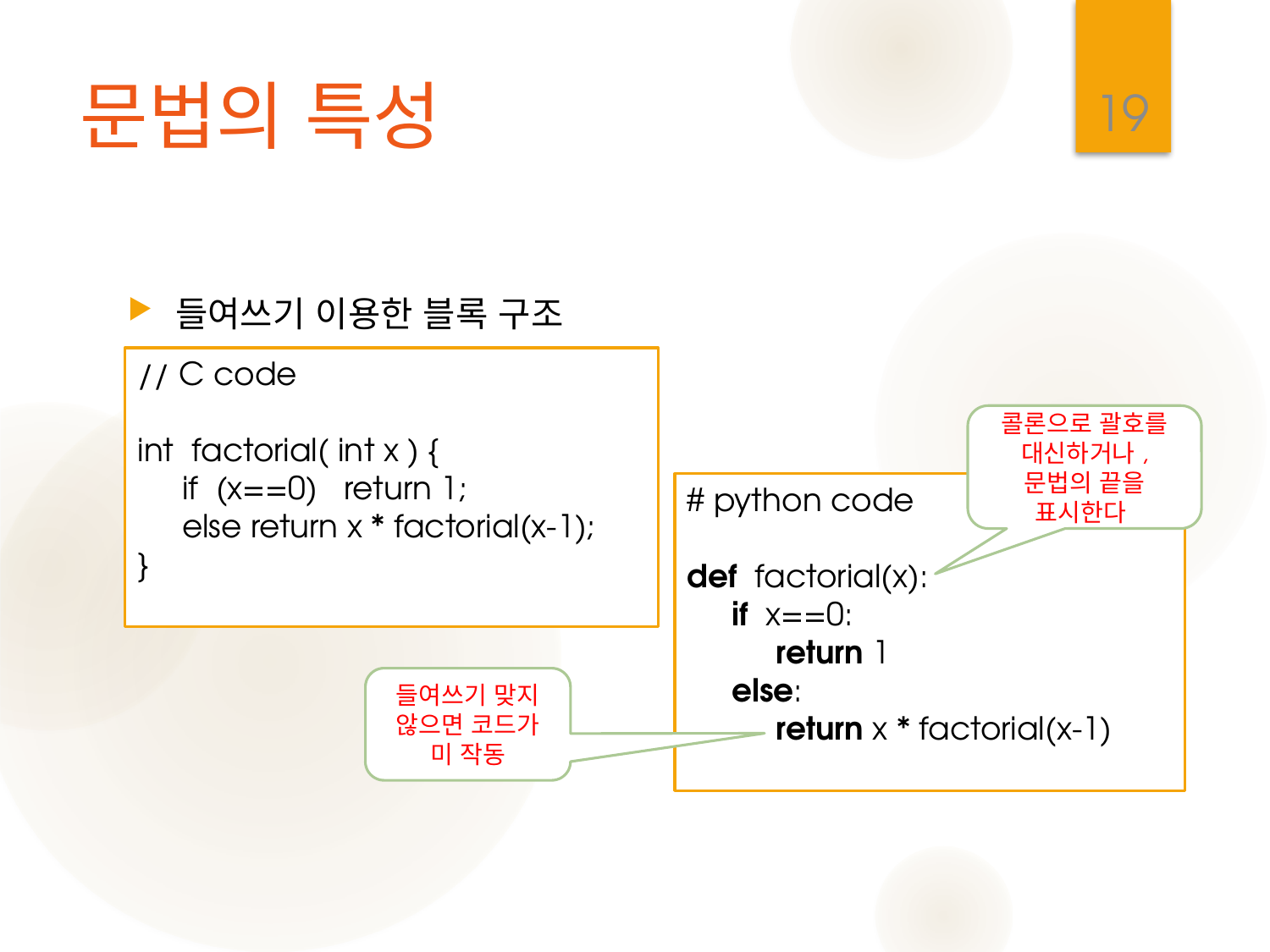

19
# 문법의 특성
들여쓰기 이용한 블록 구조
// C code

int  factorial( int x ) {
     if  (x==0)   return 1;
     else return x * factorial(x-1);
}

콜론으로 괄호를 대신하거나, 문법의 끝을 표시한다
# python code

def  factorial(x):
     if  x==0:
          return 1
     else:
          return x * factorial(x-1)

들여쓰기 맞지 않으면 코드가 미 작동